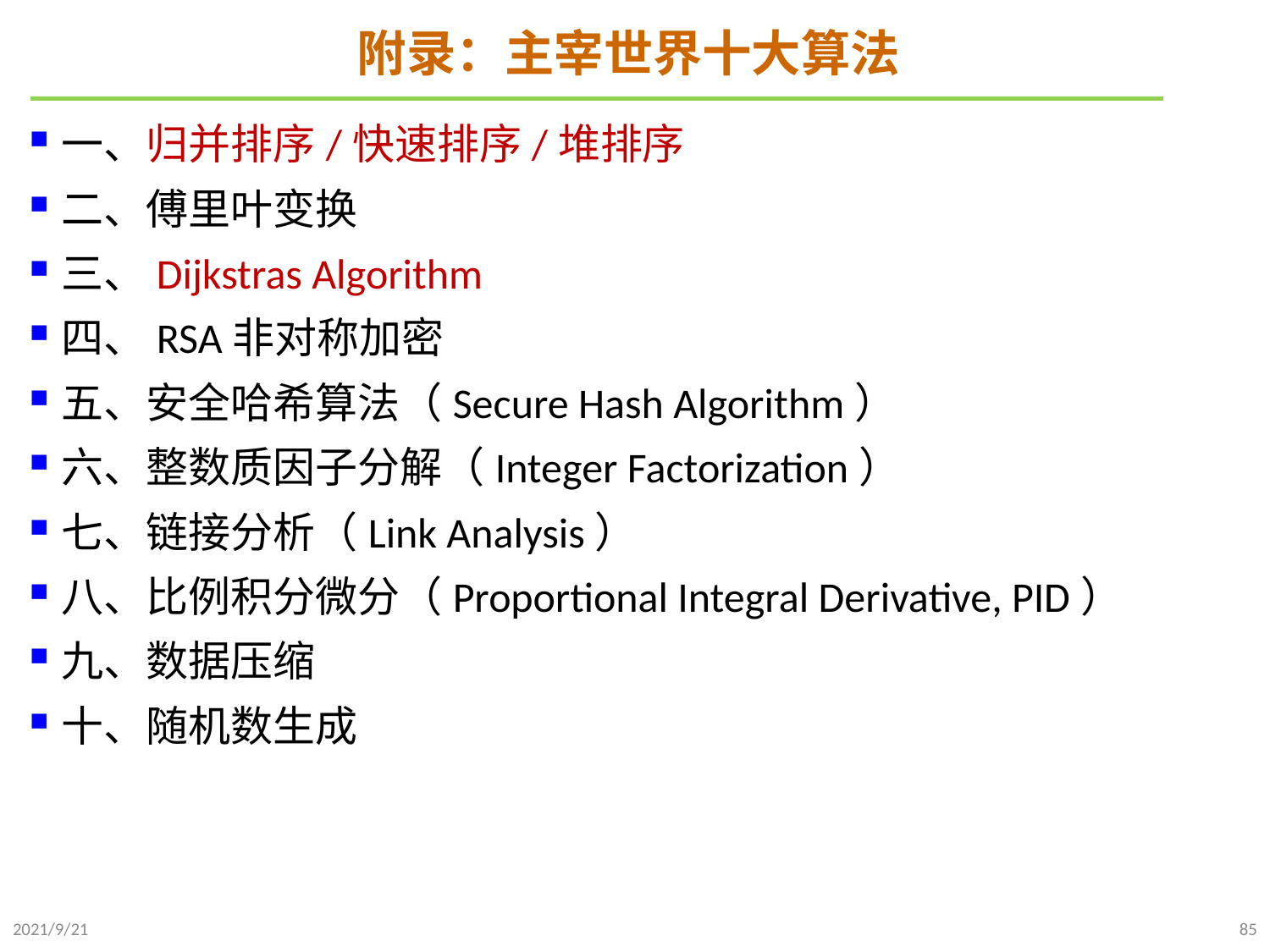

# 附录：主宰世界十大算法
一、归并排序/快速排序/堆排序
二、傅里叶变换
三、Dijkstras Algorithm
四、RSA非对称加密
五、安全哈希算法（Secure Hash Algorithm）
六、整数质因子分解（Integer Factorization）
七、链接分析（Link Analysis）
八、比例积分微分（Proportional Integral Derivative, PID）
九、数据压缩
十、随机数生成

2021/9/21
85